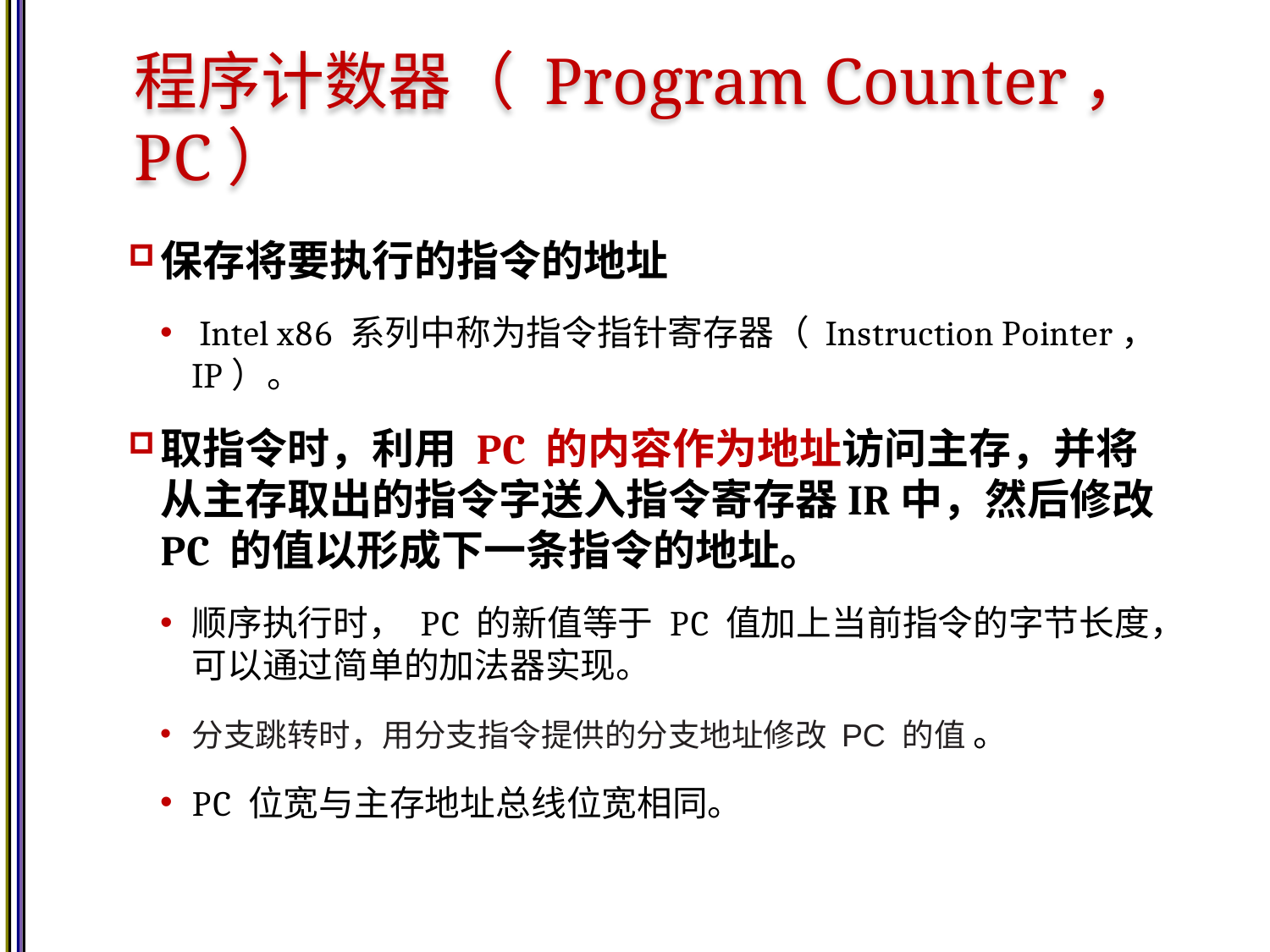

# 程序计数器（ Program Counter， PC）
保存将要执行的指令的地址
 Intel x86 系列中称为指令指针寄存器（ Instruction Pointer， IP）。
取指令时，利用 PC 的内容作为地址访问主存，并将从主存取出的指令字送入指令寄存器IR中，然后修改 PC 的值以形成下一条指令的地址。
顺序执行时， PC 的新值等于 PC 值加上当前指令的字节长度，可以通过简单的加法器实现。
分支跳转时，用分支指令提供的分支地址修改 PC 的值 。
PC 位宽与主存地址总线位宽相同。
22